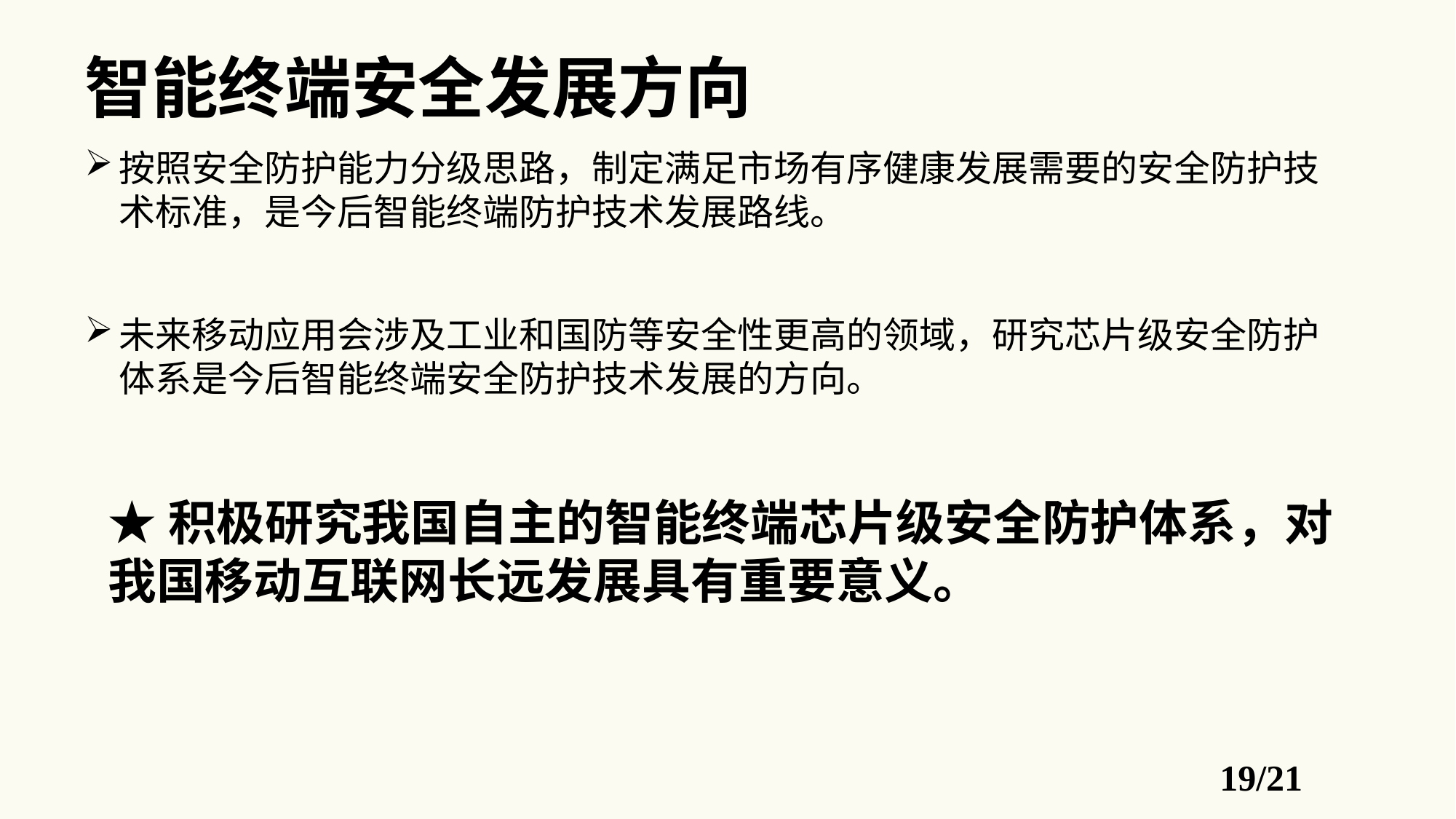

智能终端安全发展方向
按照安全防护能力分级思路，制定满足市场有序健康发展需要的安全防护技术标准，是今后智能终端防护技术发展路线。
未来移动应用会涉及工业和国防等安全性更高的领域，研究芯片级安全防护体系是今后智能终端安全防护技术发展的方向。
★积极研究我国自主的智能终端芯片级安全防护体系，对我国移动互联网长远发展具有重要意义。
19/21